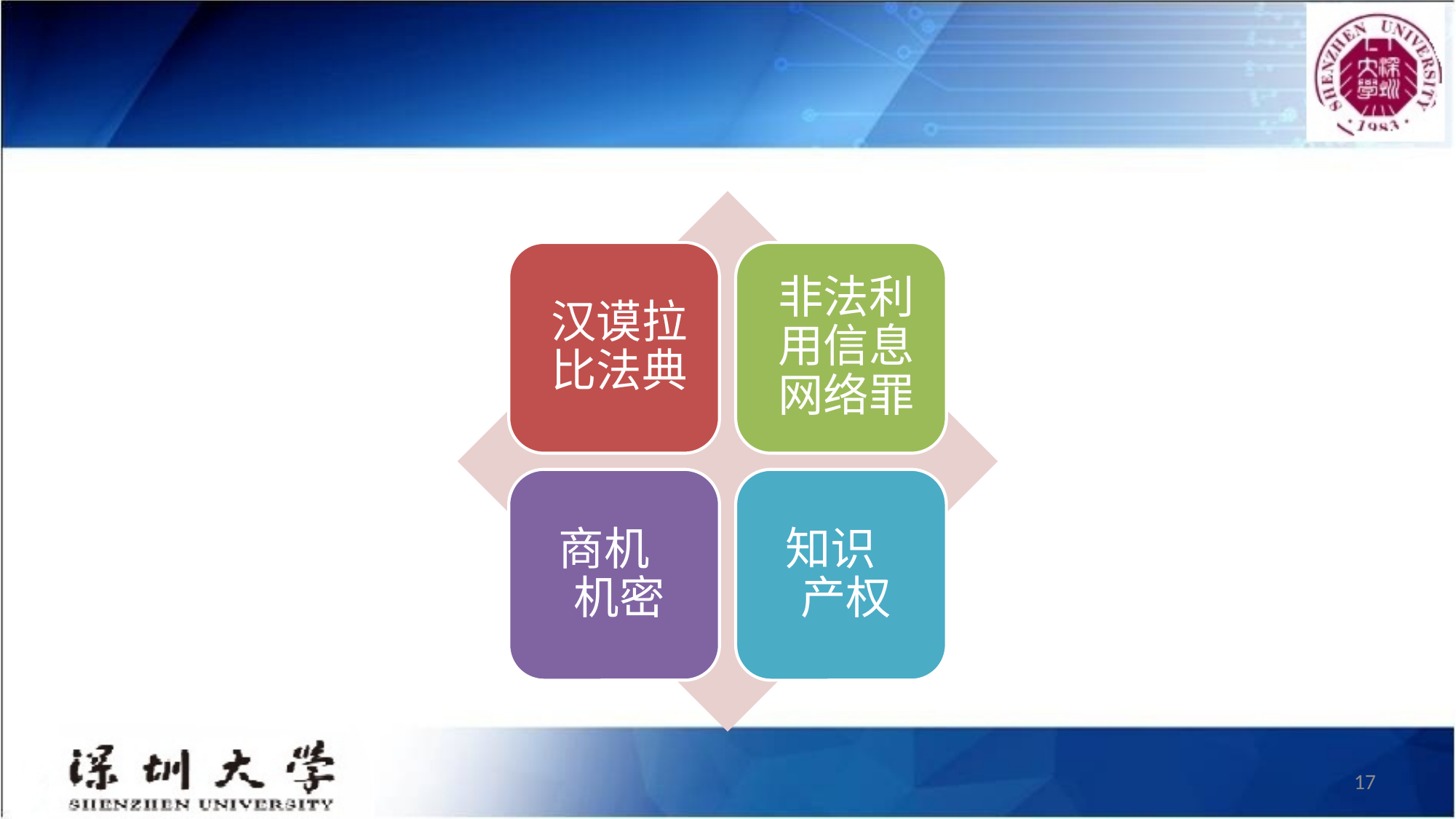

#
汉谟拉比法典
非法利用信息网络罪
商机    机密
知识    产权
17